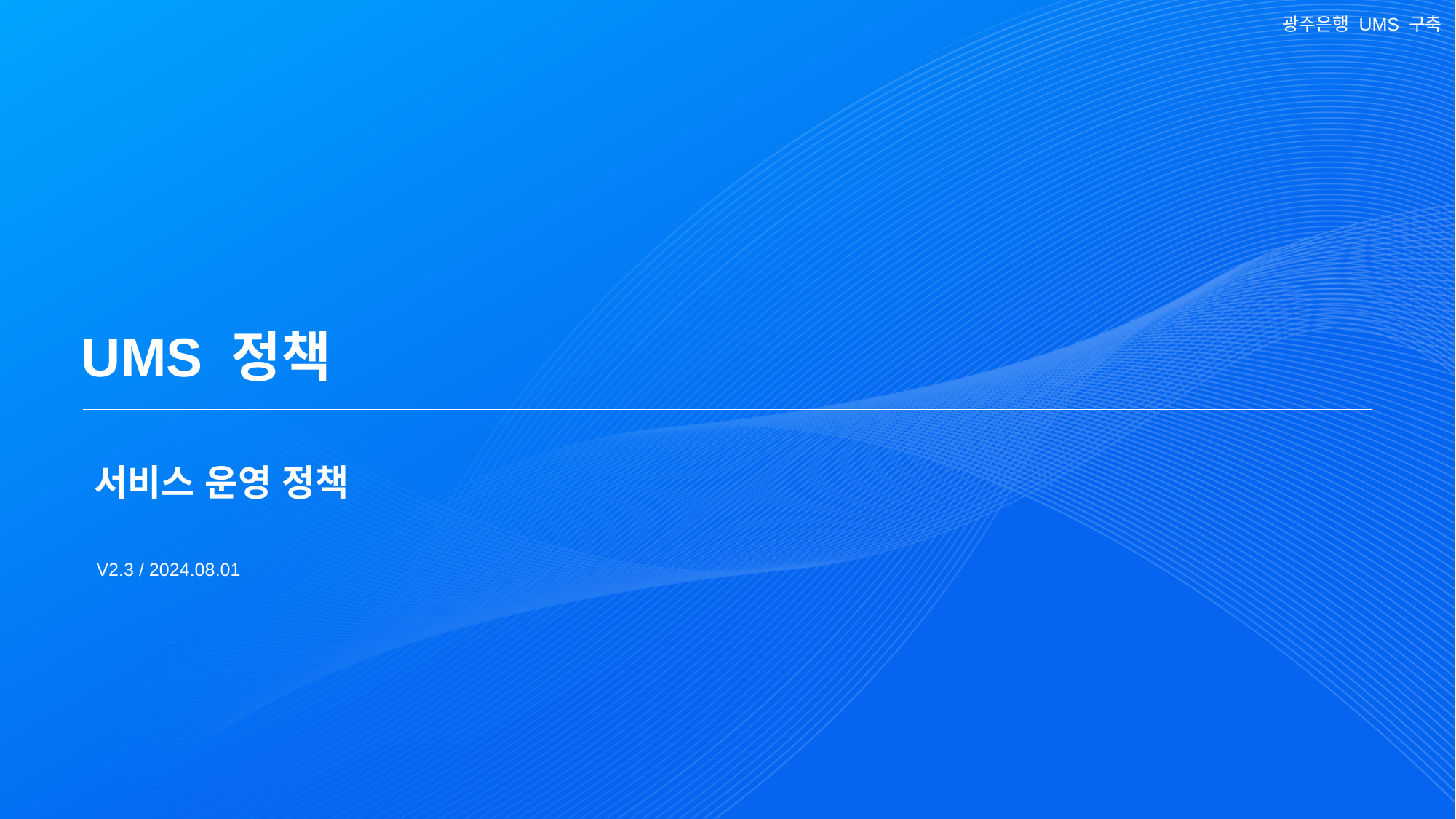

# UMS 정책
서비스 운영 정책
V2.3 / 2024.08.01